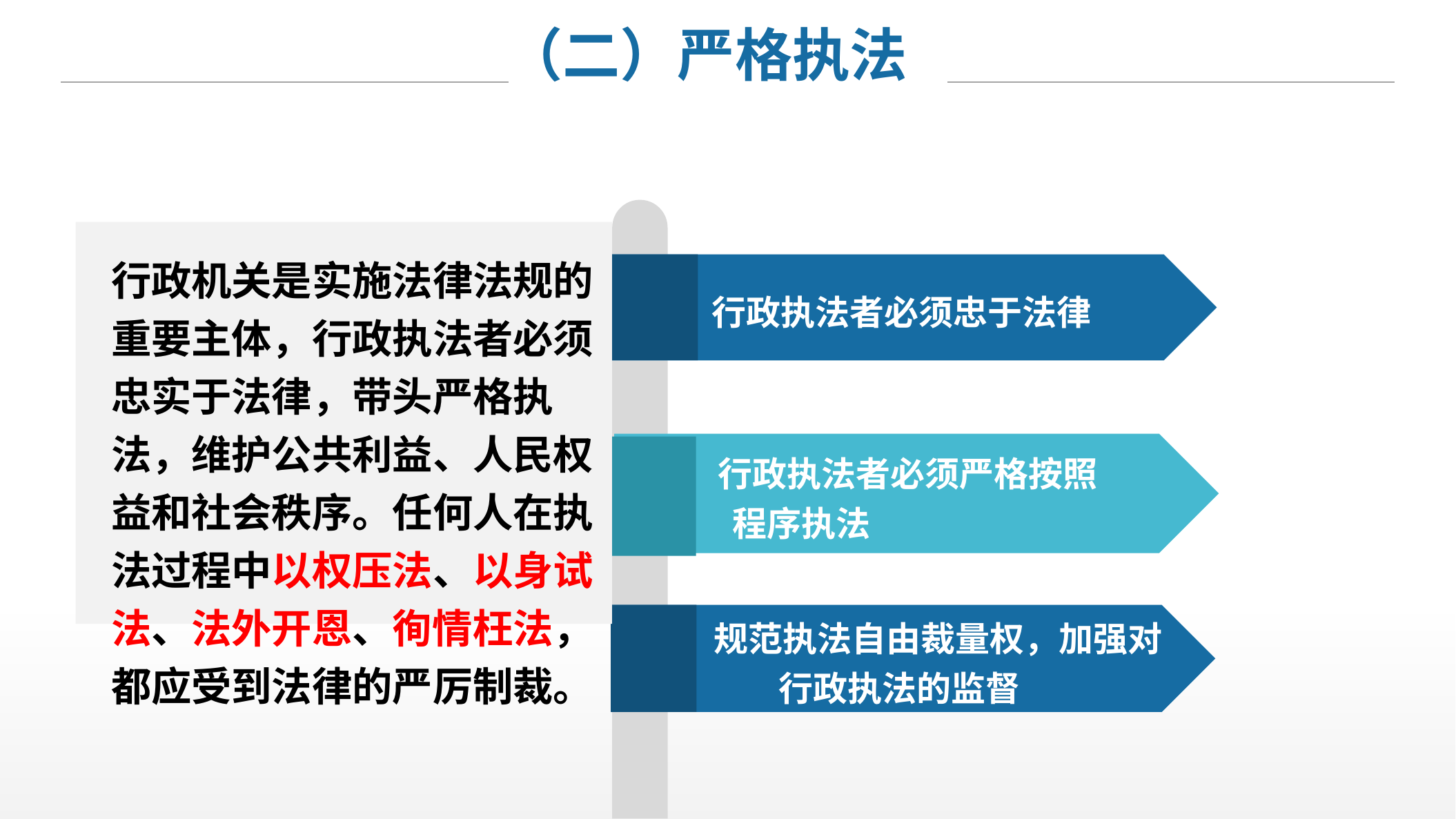

（二）严格执法

行政机关是实施法律法规的重要主体，行政执法者必须忠实于法律，带头严格执法，维护公共利益、人民权益和社会秩序。任何人在执法过程中以权压法、以身试法、法外开恩、徇情枉法，都应受到法律的严厉制裁。

行政执法者必须忠于法律
           行政执法者必须严格按照
执法     程序执法

                规范执法自由裁量权，加强对行政执法的监督